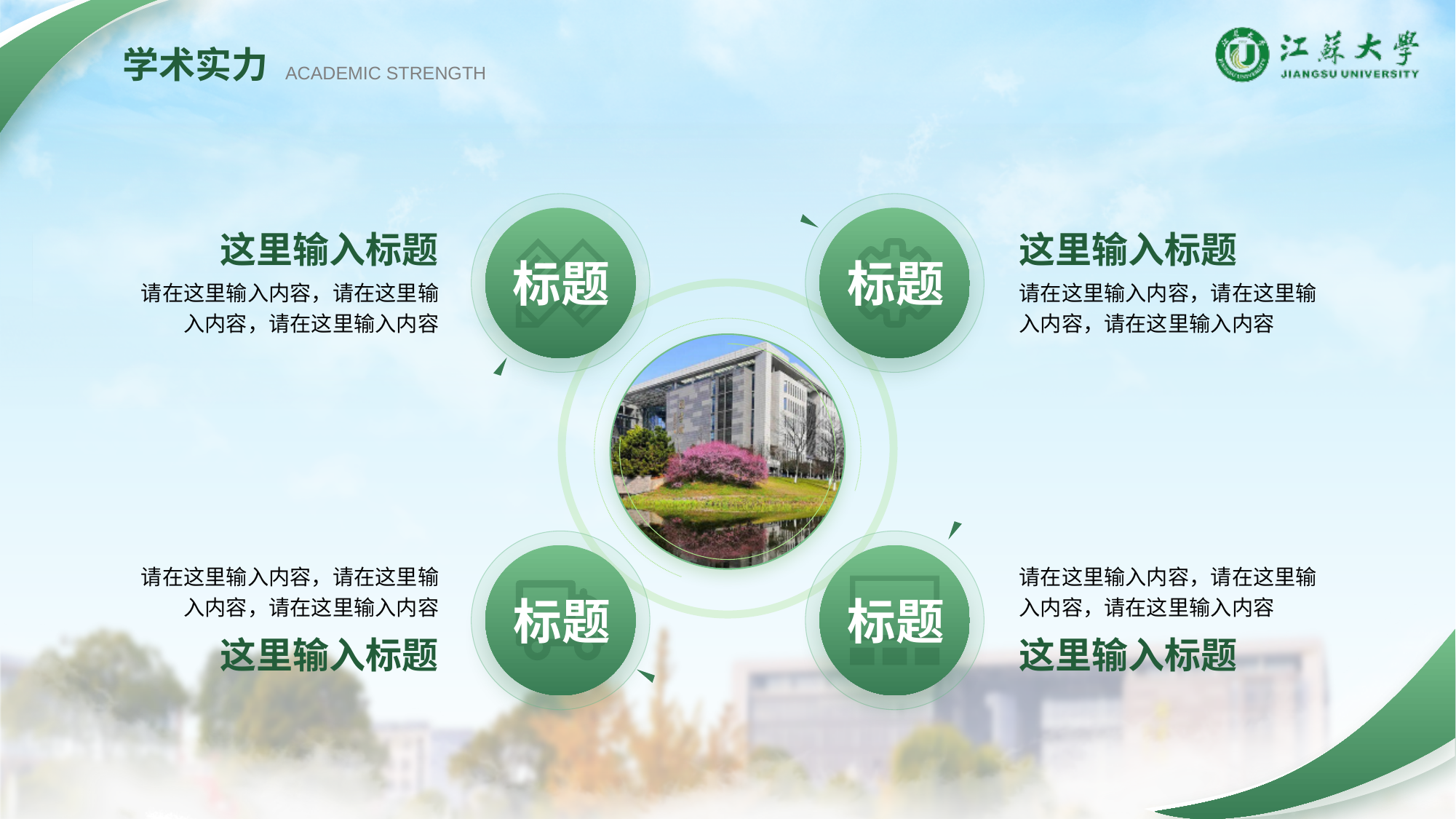

学术实力
ACADEMIC STRENGTH

标题

标题

标题

标题
这里输入标题
请在这里输入内容，请在这里输入内容，请在这里输入内容
这里输入标题
请在这里输入内容，请在这里输入内容，请在这里输入内容

请在这里输入内容，请在这里输入内容，请在这里输入内容
这里输入标题
请在这里输入内容，请在这里输入内容，请在这里输入内容
这里输入标题